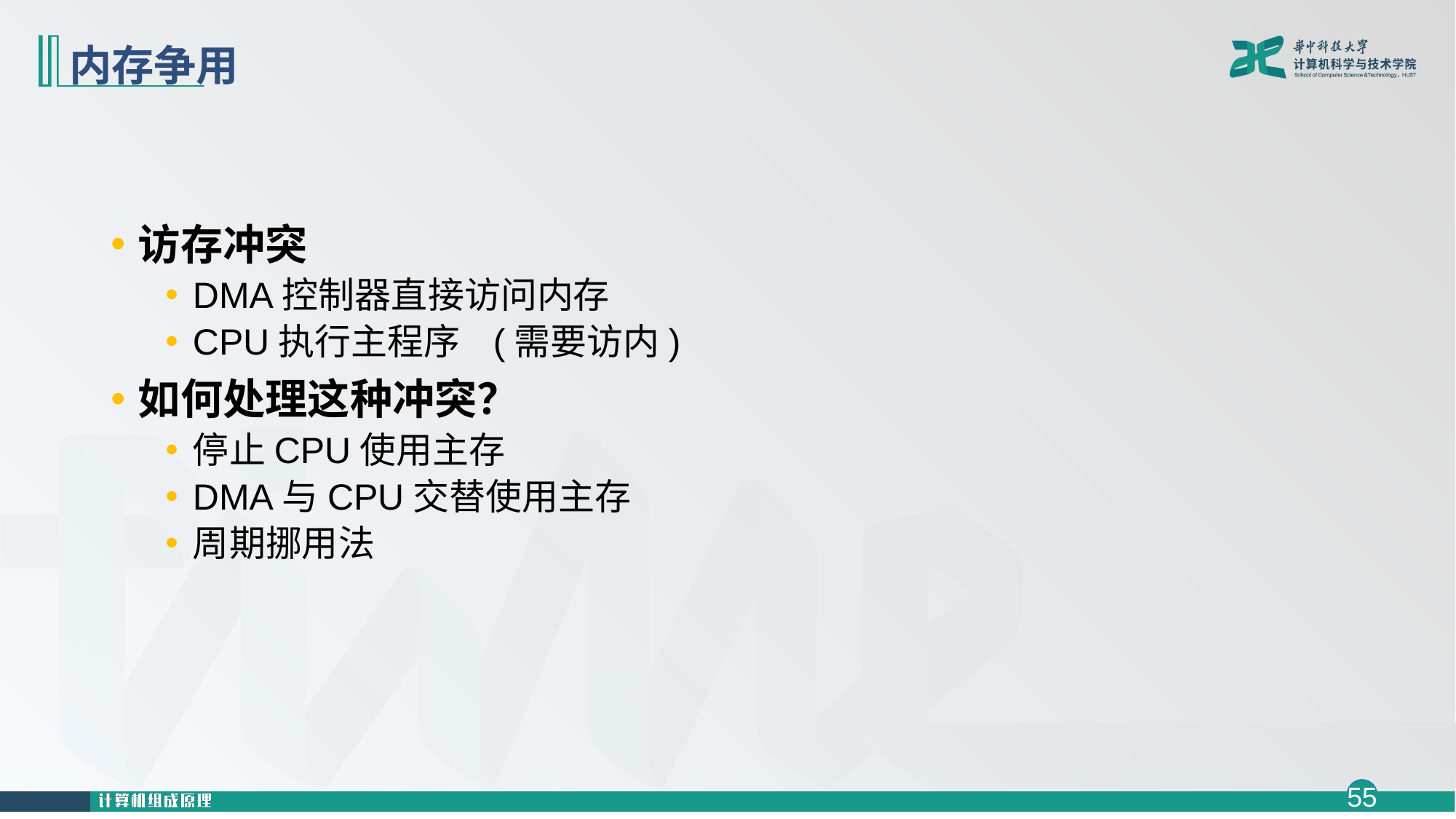

# 内存争用
访存冲突
DMA控制器直接访问内存
CPU执行主程序   (需要访内)
如何处理这种冲突？
停止CPU使用主存
DMA与CPU交替使用主存
周期挪用法